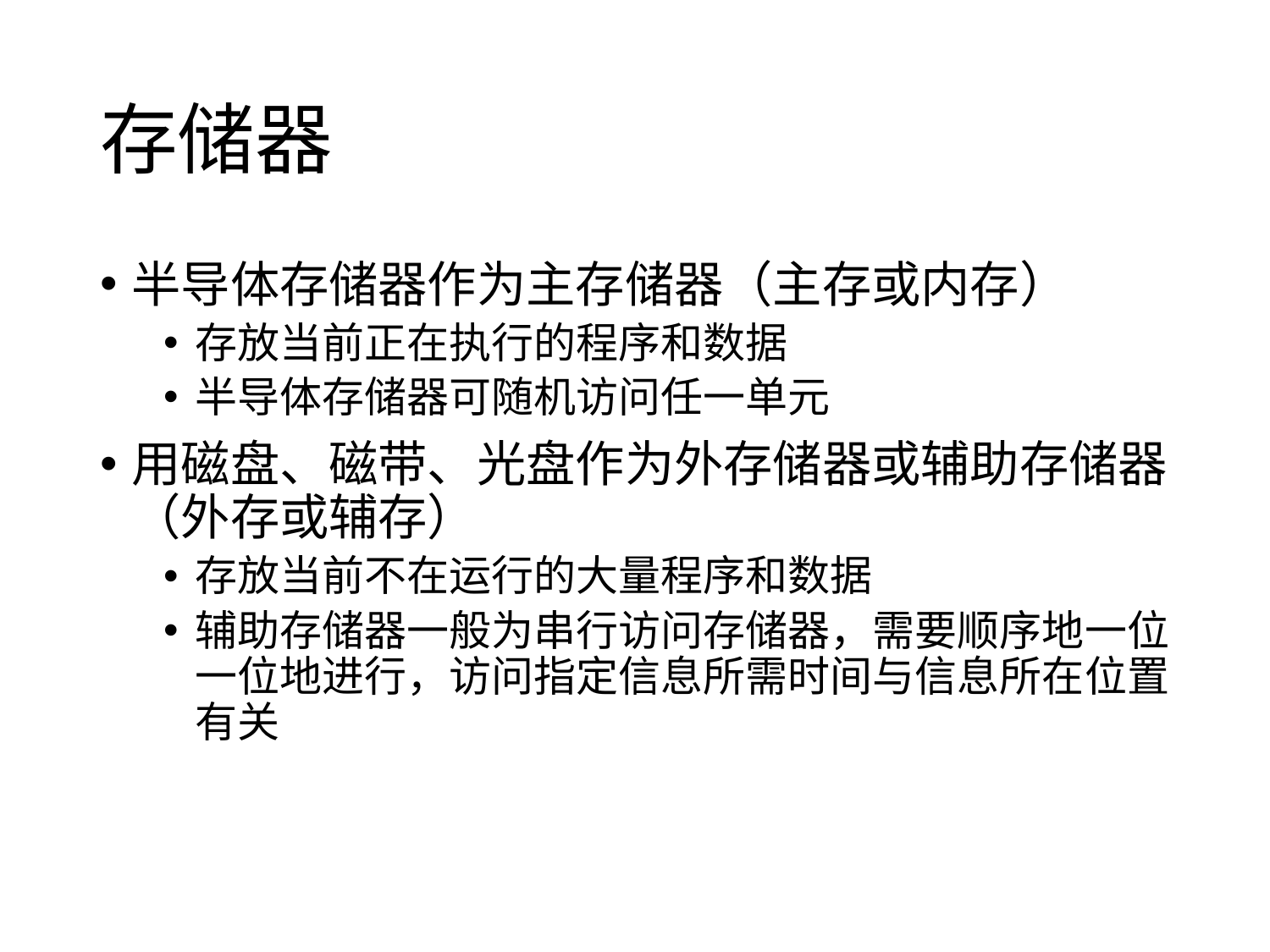

# 存储器
半导体存储器作为主存储器（主存或内存）
存放当前正在执行的程序和数据
半导体存储器可随机访问任一单元
用磁盘、磁带、光盘作为外存储器或辅助存储器（外存或辅存）
存放当前不在运行的大量程序和数据
辅助存储器一般为串行访问存储器，需要顺序地一位一位地进行，访问指定信息所需时间与信息所在位置有关